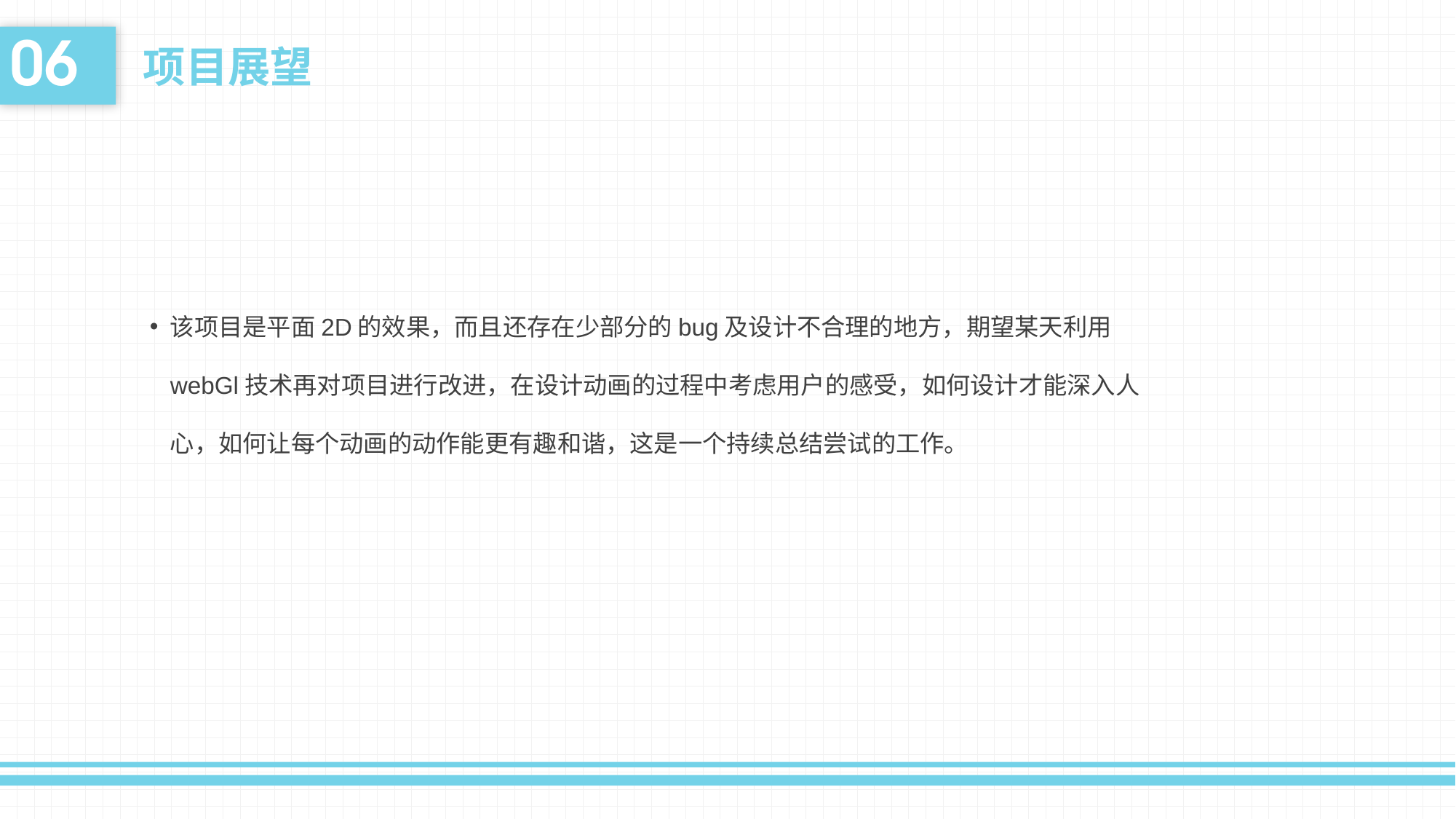

06
项目展望
该项目是平面2D的效果，而且还存在少部分的bug及设计不合理的地方，期望某天利用webGl技术再对项目进行改进，在设计动画的过程中考虑用户的感受，如何设计才能深入人心，如何让每个动画的动作能更有趣和谐，这是一个持续总结尝试的工作。